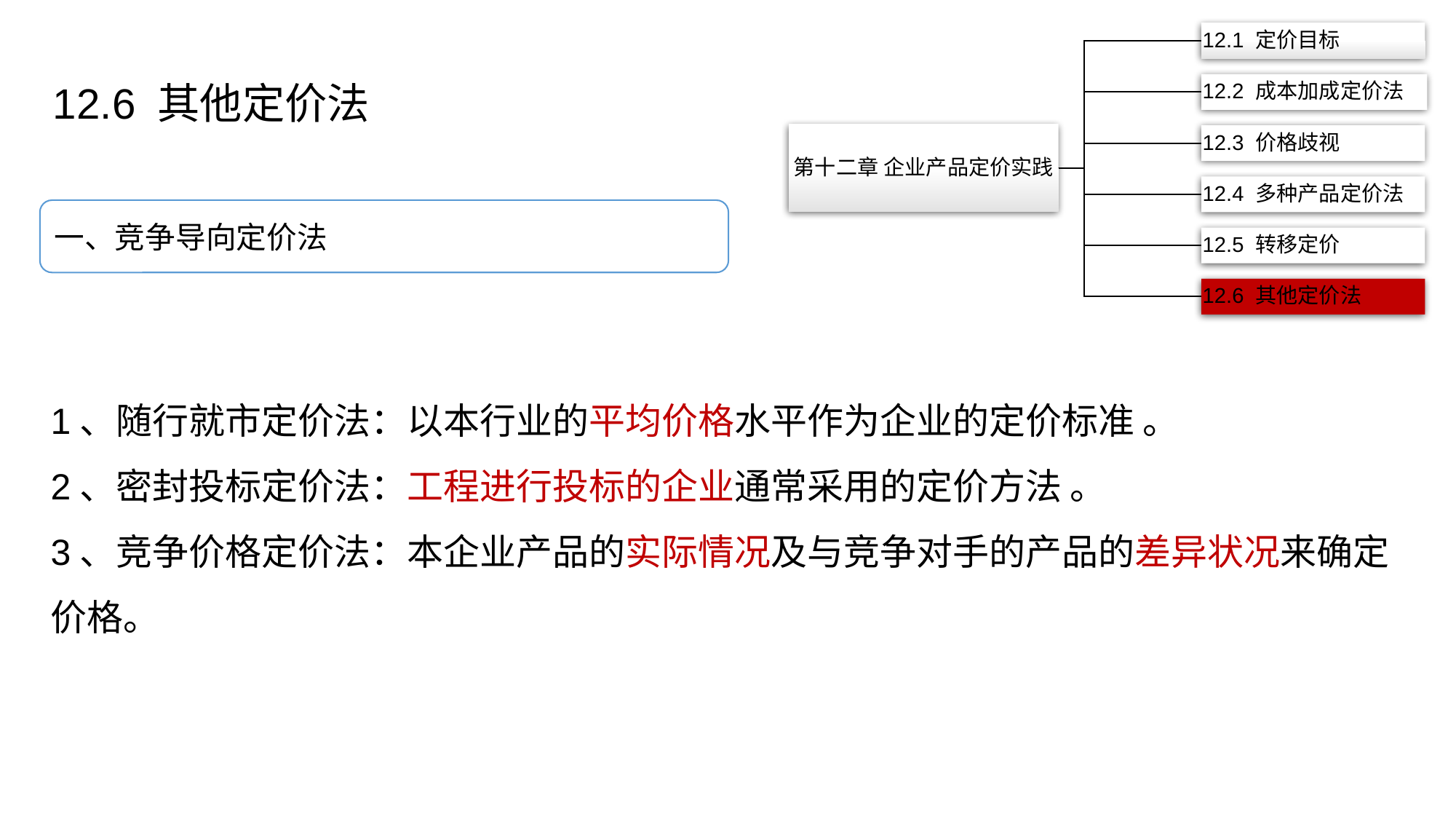

第十二章 企业产品定价实践
12.1 定价目标
12.2 成本加成定价法
12.3 价格歧视
12.4 多种产品定价法
12.5 转移定价
12.6 其他定价法
12.6 其他定价法
一、竞争导向定价法
1、随行就市定价法：以本行业的平均价格水平作为企业的定价标准 。
2、密封投标定价法：工程进行投标的企业通常采用的定价方法 。
3、竞争价格定价法：本企业产品的实际情况及与竞争对手的产品的差异状况来确定价格。